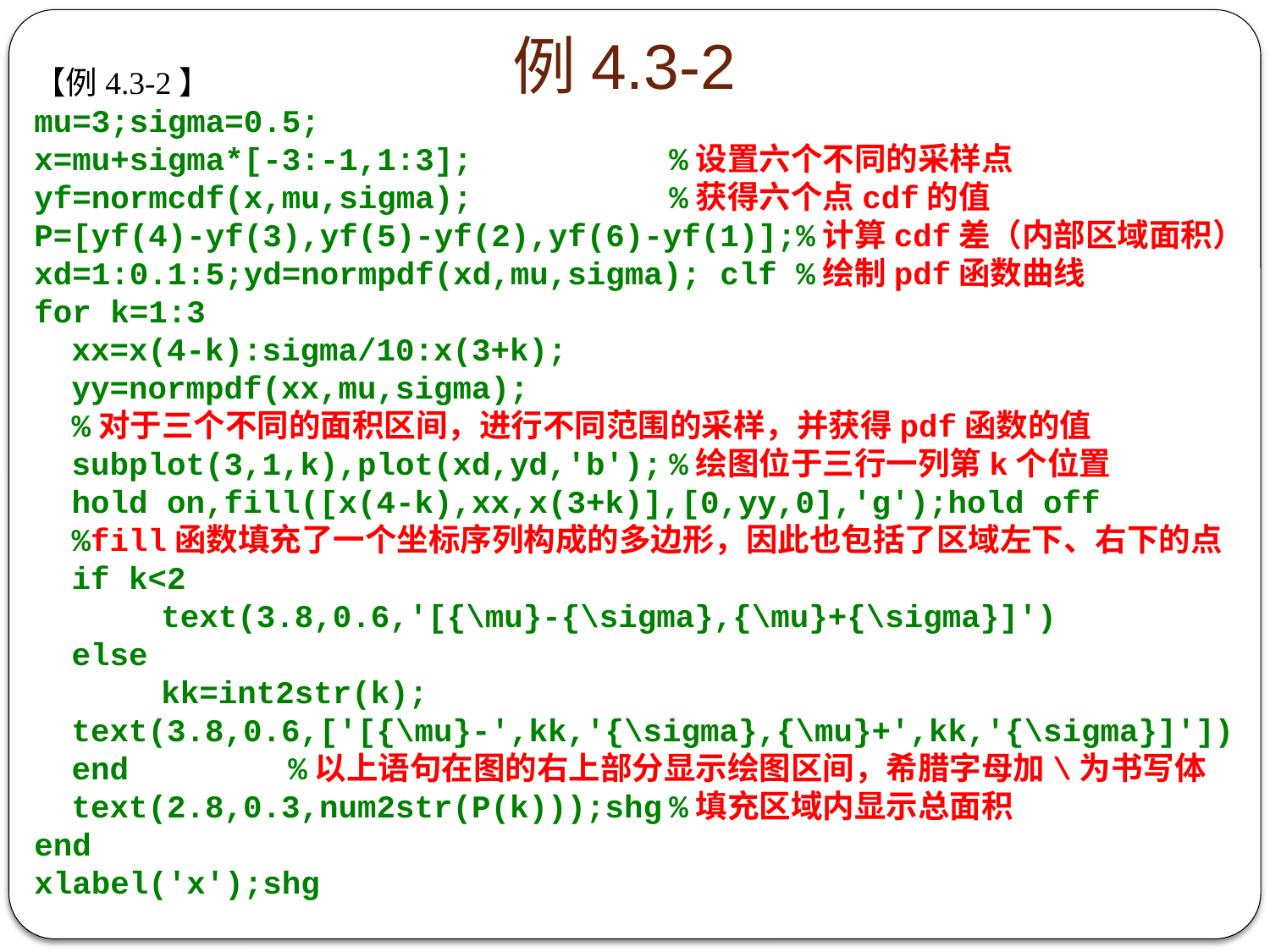

# 例4.3-2
【例4.3-2】
mu=3;sigma=0.5;
x=mu+sigma*[-3:-1,1:3];		%设置六个不同的采样点
yf=normcdf(x,mu,sigma);		%获得六个点cdf的值
P=[yf(4)-yf(3),yf(5)-yf(2),yf(6)-yf(1)];%计算cdf差（内部区域面积）
xd=1:0.1:5;yd=normpdf(xd,mu,sigma); clf	%绘制pdf函数曲线
for k=1:3
		xx=x(4-k):sigma/10:x(3+k);
	yy=normpdf(xx,mu,sigma);
	%对于三个不同的面积区间，进行不同范围的采样，并获得pdf函数的值
	subplot(3,1,k),plot(xd,yd,'b');	%绘图位于三行一列第k个位置
	hold on,fill([x(4-k),xx,x(3+k)],[0,yy,0],'g');hold off
	%fill函数填充了一个坐标序列构成的多边形，因此也包括了区域左下、右下的点
	if k<2
 		text(3.8,0.6,'[{\mu}-{\sigma},{\mu}+{\sigma}]')
 	else
		kk=int2str(k);
	text(3.8,0.6,['[{\mu}-',kk,'{\sigma},{\mu}+',kk,'{\sigma}]'])
	end		%以上语句在图的右上部分显示绘图区间，希腊字母加\为书写体
	text(2.8,0.3,num2str(P(k)));shg	%填充区域内显示总面积
end
xlabel('x');shg